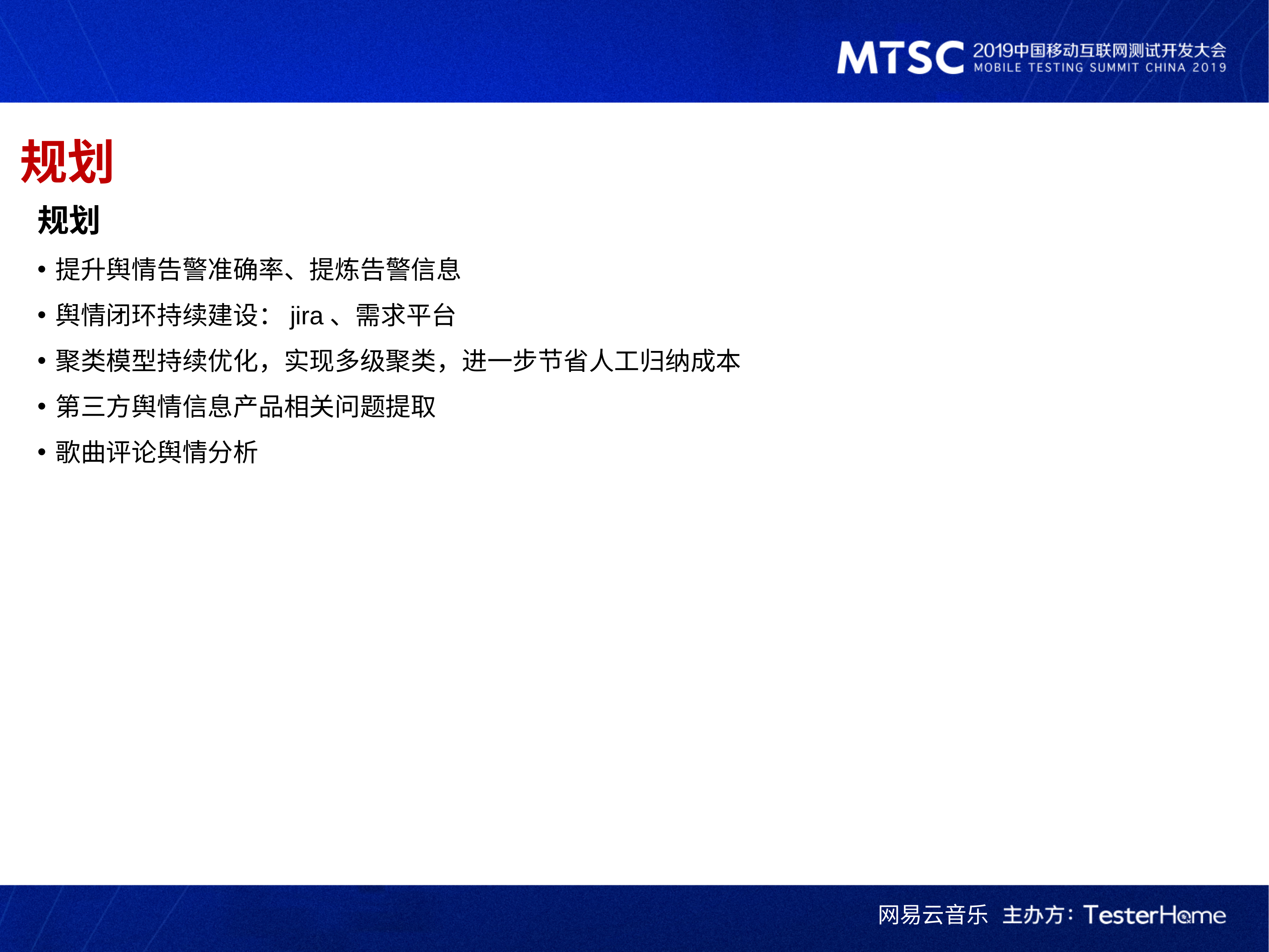

规划
规划
提升舆情告警准确率、提炼告警信息
舆情闭环持续建设：jira、需求平台
聚类模型持续优化，实现多级聚类，进一步节省人工归纳成本
第三方舆情信息产品相关问题提取
歌曲评论舆情分析
网易云音乐